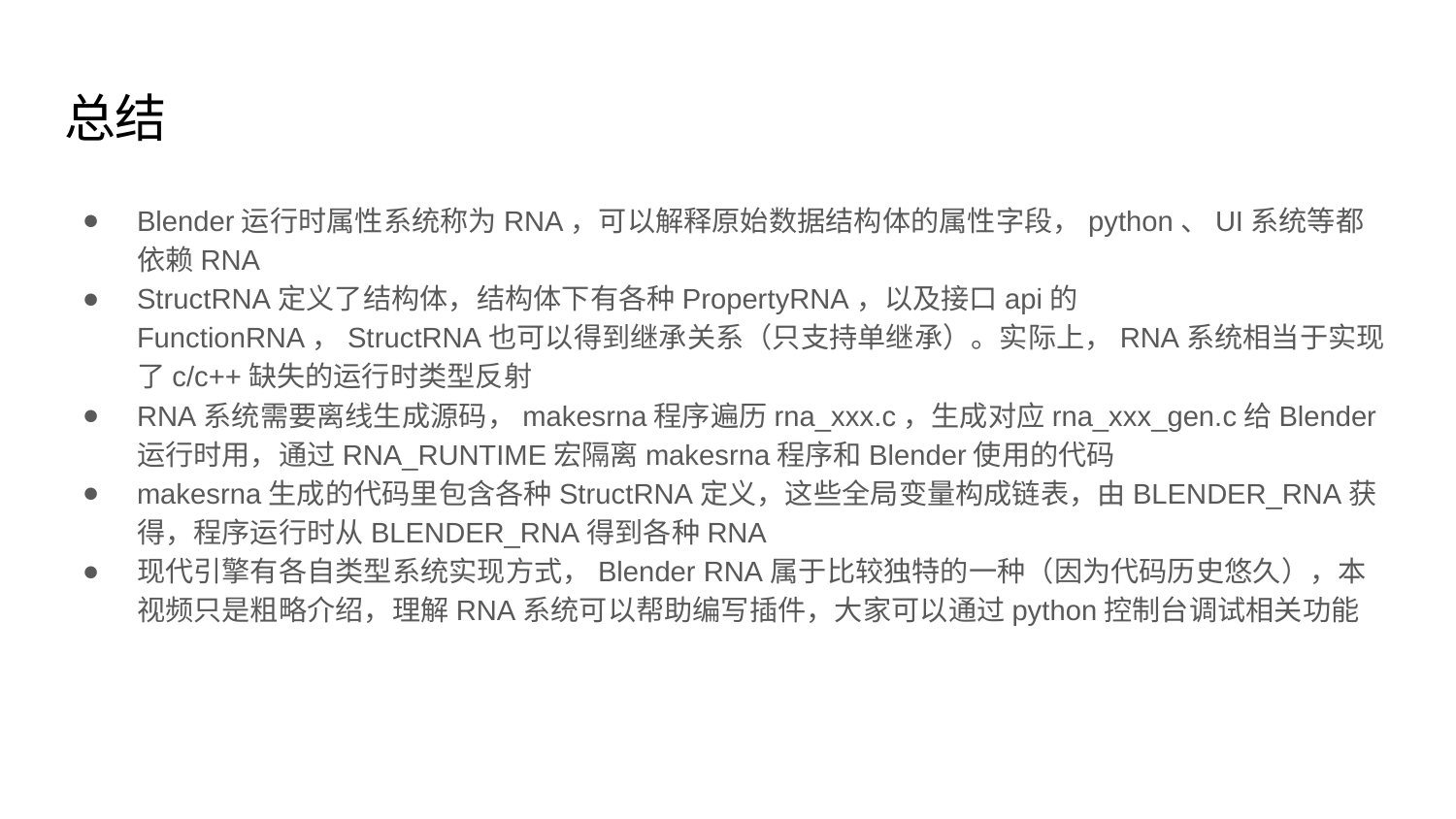

# 总结
Blender运行时属性系统称为RNA，可以解释原始数据结构体的属性字段，python、UI系统等都依赖RNA
StructRNA定义了结构体，结构体下有各种PropertyRNA，以及接口api的FunctionRNA，StructRNA也可以得到继承关系（只支持单继承）。实际上，RNA系统相当于实现了c/c++缺失的运行时类型反射
RNA系统需要离线生成源码，makesrna程序遍历rna_xxx.c，生成对应rna_xxx_gen.c给Blender运行时用，通过RNA_RUNTIME宏隔离makesrna程序和Blender使用的代码
makesrna生成的代码里包含各种StructRNA定义，这些全局变量构成链表，由BLENDER_RNA获得，程序运行时从BLENDER_RNA得到各种RNA
现代引擎有各自类型系统实现方式，Blender RNA属于比较独特的一种（因为代码历史悠久），本视频只是粗略介绍，理解RNA系统可以帮助编写插件，大家可以通过python控制台调试相关功能